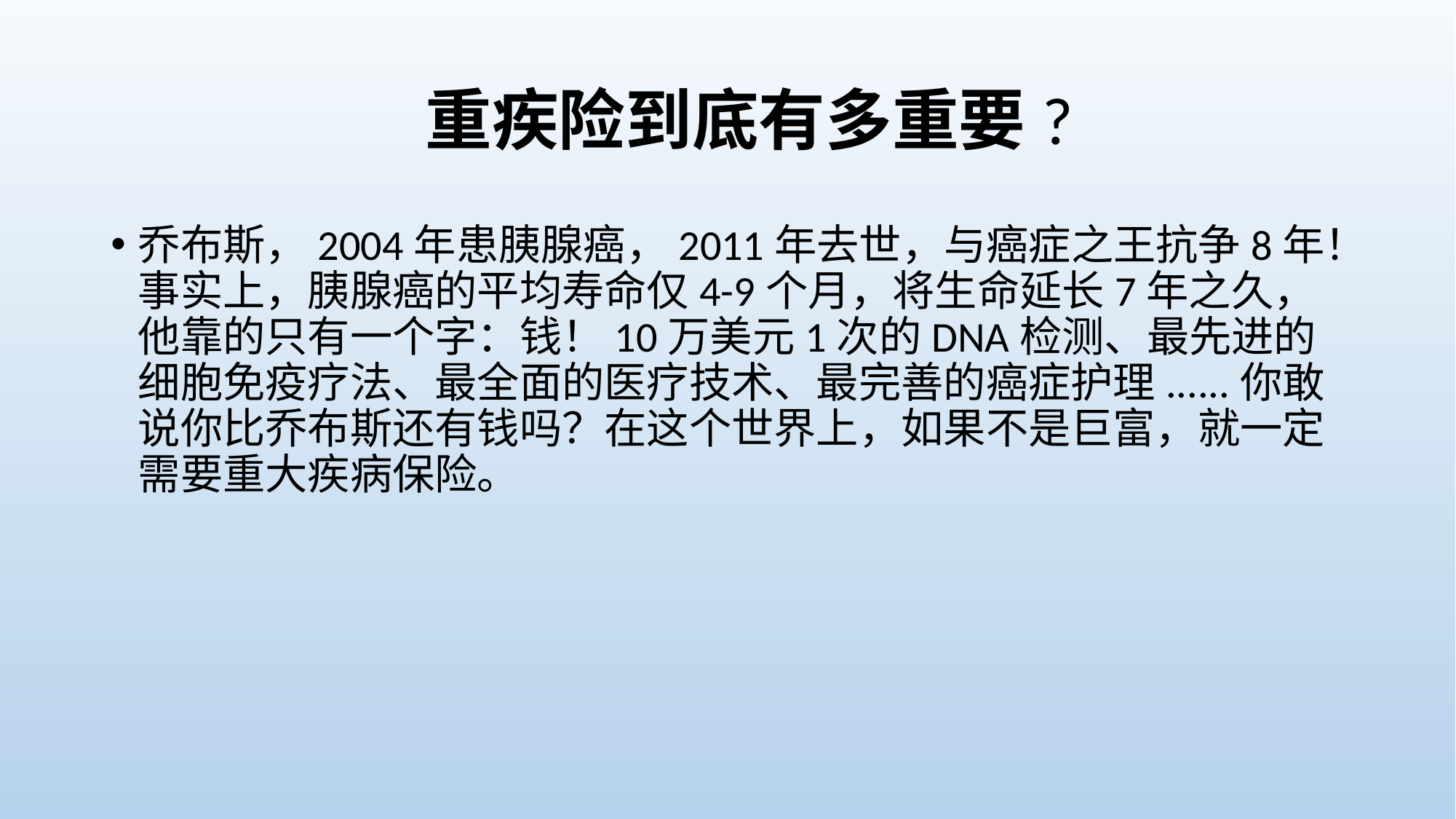

# 重疾险到底有多重要?
乔布斯，2004年患胰腺癌，2011年去世，与癌症之王抗争8年！事实上，胰腺癌的平均寿命仅4-9个月，将生命延长7年之久，他靠的只有一个字：钱！10万美元1次的DNA检测、最先进的细胞免疫疗法、最全面的医疗技术、最完善的癌症护理......你敢说你比乔布斯还有钱吗？在这个世界上，如果不是巨富，就一定需要重大疾病保险。